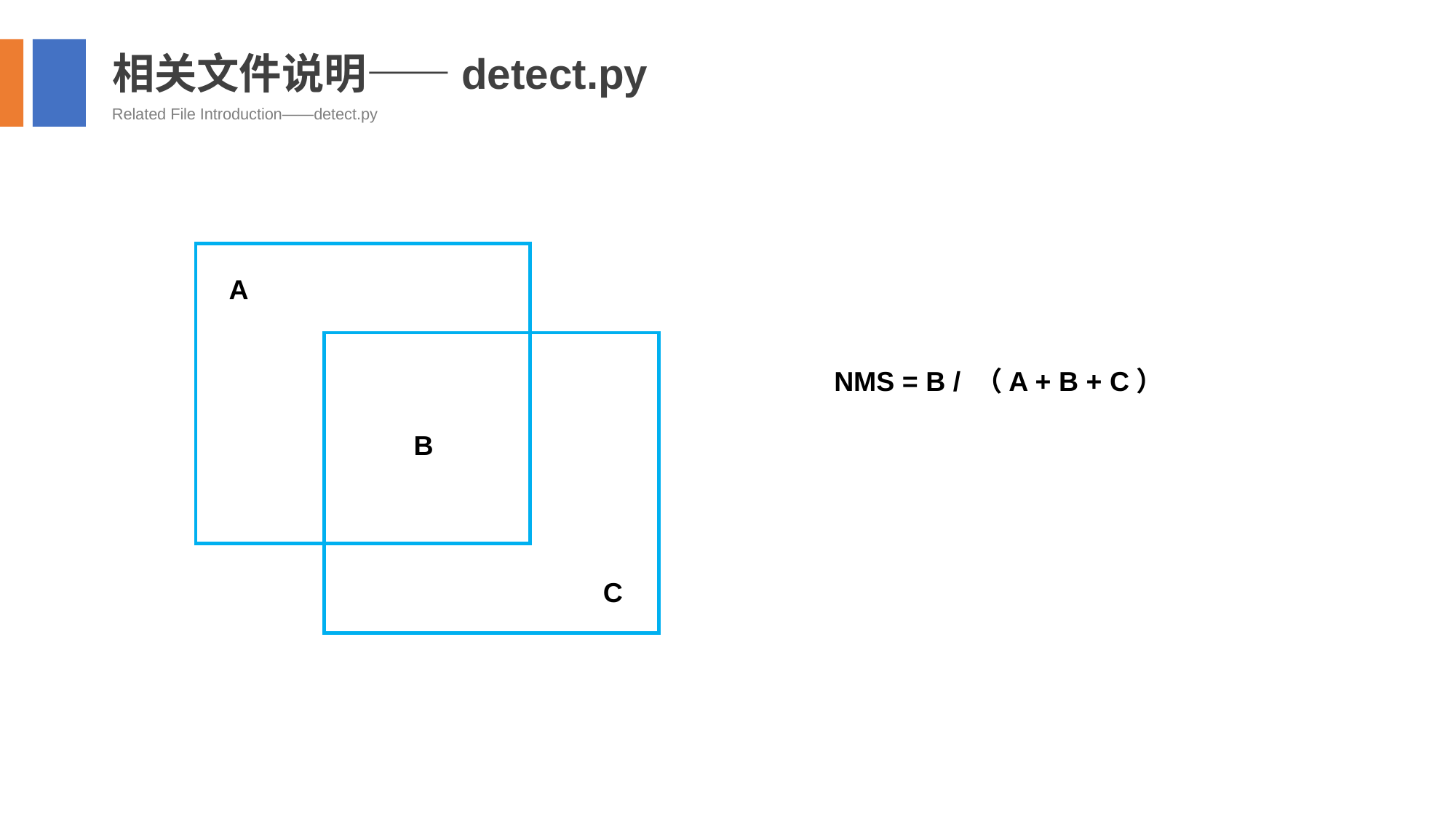

相关文件说明——detect.py
Related File Introduction——detect.py

A

B
C
NMS = B / （A + B + C）